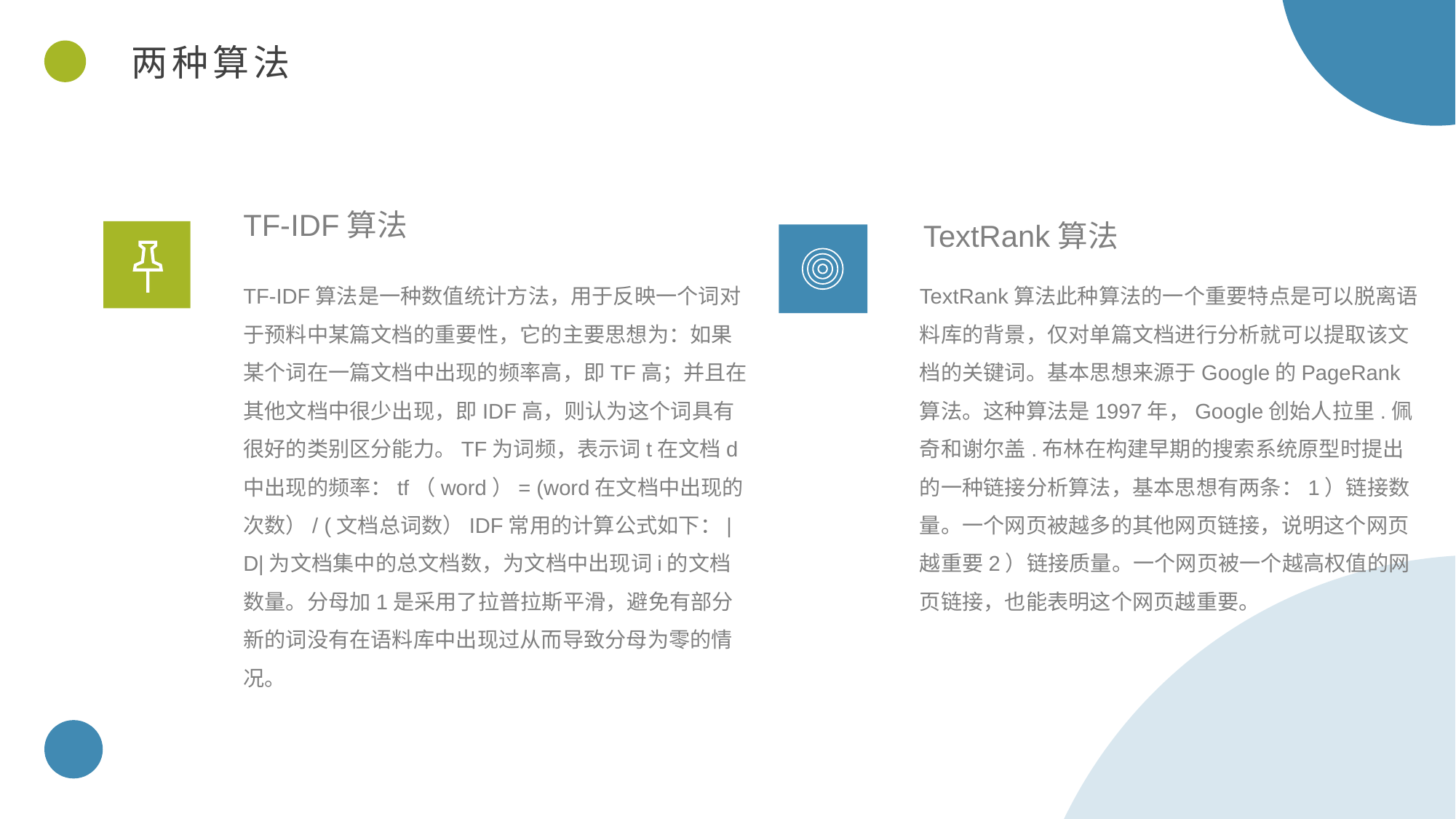

两种算法

TF-IDF算法
TextRank算法

TF-IDF算法是一种数值统计方法，用于反映一个词对于预料中某篇文档的重要性，它的主要思想为：如果某个词在一篇文档中出现的频率高，即TF高；并且在其他文档中很少出现，即IDF高，则认为这个词具有很好的类别区分能力。TF为词频，表示词t在文档d中出现的频率：tf（word）= (word在文档中出现的次数）/ (文档总词数）IDF常用的计算公式如下：|D|为文档集中的总文档数，为文档中出现词i的文档数量。分母加1是采用了拉普拉斯平滑，避免有部分新的词没有在语料库中出现过从而导致分母为零的情况。
TextRank算法此种算法的一个重要特点是可以脱离语料库的背景，仅对单篇文档进行分析就可以提取该文档的关键词。基本思想来源于Google的PageRank算法。这种算法是1997年，Google创始人拉里.佩奇和谢尔盖.布林在构建早期的搜索系统原型时提出的一种链接分析算法，基本思想有两条：1）链接数量。一个网页被越多的其他网页链接，说明这个网页越重要2）链接质量。一个网页被一个越高权值的网页链接，也能表明这个网页越重要。